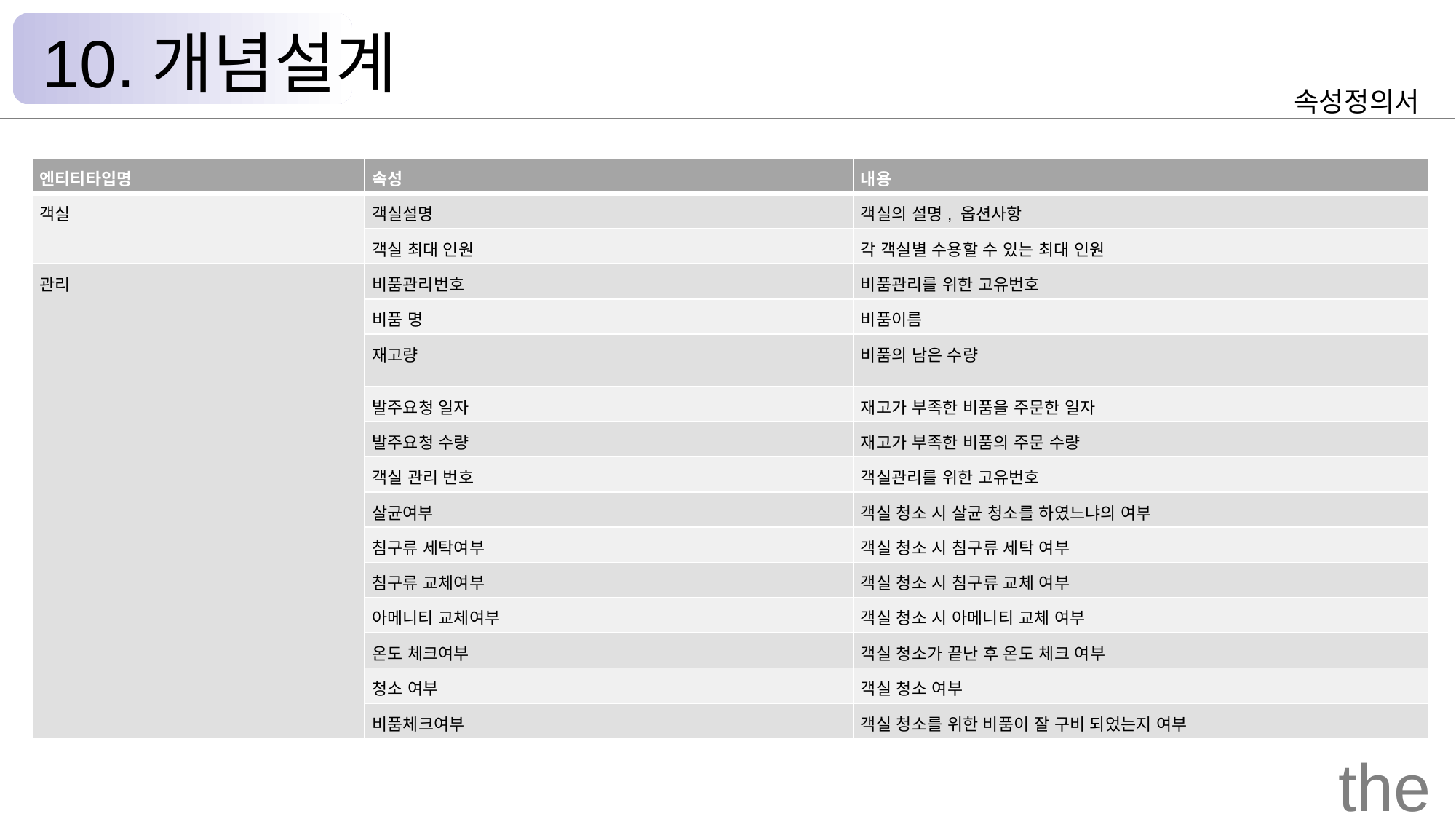

10.개념설계

속성정의서
| 엔티티타입명 | 속성 | 내용 |
| --- | --- | --- |
| 객실 | 객실설명 | 객실의 설명, 옵션사항 |
|  | 객실 최대 인원 | 각 객실별 수용할 수 있는 최대 인원 |
| 관리 | 비품관리번호 | 비품관리를 위한 고유번호 |
|  | 비품 명 | 비품이름 |
|  | 재고량 | 비품의 남은 수량 |
|  | 발주요청 일자 | 재고가 부족한 비품을 주문한 일자 |
|  | 발주요청 수량 | 재고가 부족한 비품의 주문 수량 |
|  | 객실 관리 번호 | 객실관리를 위한 고유번호 |
|  | 살균여부 | 객실 청소 시 살균 청소를 하였느냐의 여부 |
|  | 침구류 세탁여부 | 객실 청소 시 침구류 세탁 여부 |
|  | 침구류 교체여부 | 객실 청소 시 침구류 교체 여부 |
|  | 아메니티 교체여부 | 객실 청소 시 아메니티 교체 여부 |
|  | 온도 체크여부 | 객실 청소가 끝난 후 온도 체크 여부 |
|  | 청소 여부 | 객실 청소 여부 |
|  | 비품체크여부 | 객실 청소를 위한 비품이 잘 구비 되었는지 여부 |
the Palace